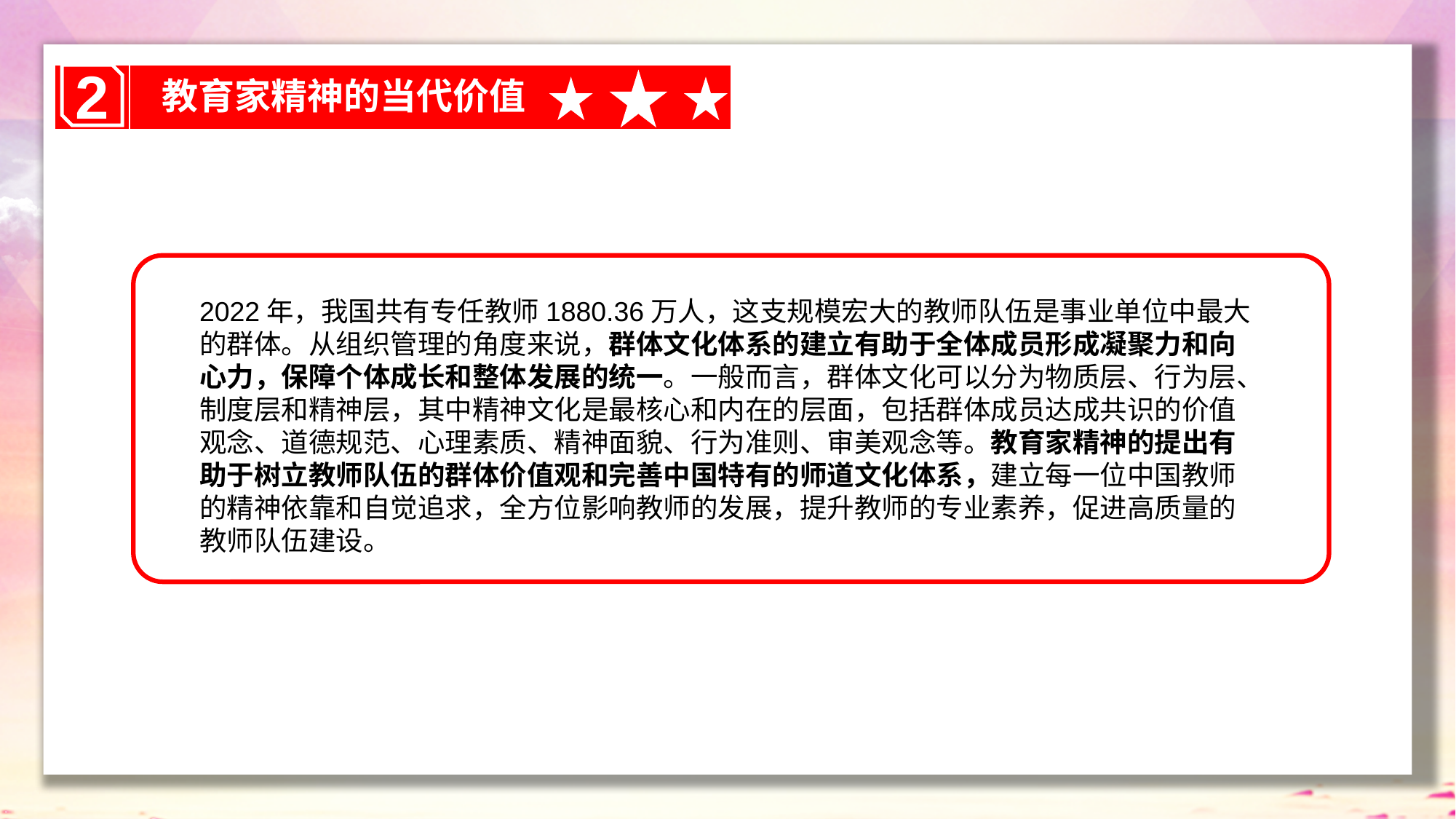

3
2

教育家精神的当代价值

2022年，我国共有专任教师1880.36万人，这支规模宏大的教师队伍是事业单位中最大的群体。从组织管理的角度来说，群体文化体系的建立有助于全体成员形成凝聚力和向心力，保障个体成长和整体发展的统一。一般而言，群体文化可以分为物质层、行为层、制度层和精神层，其中精神文化是最核心和内在的层面，包括群体成员达成共识的价值观念、道德规范、心理素质、精神面貌、行为准则、审美观念等。教育家精神的提出有助于树立教师队伍的群体价值观和完善中国特有的师道文化体系，建立每一位中国教师的精神依靠和自觉追求，全方位影响教师的发展，提升教师的专业素养，促进高质量的教师队伍建设。